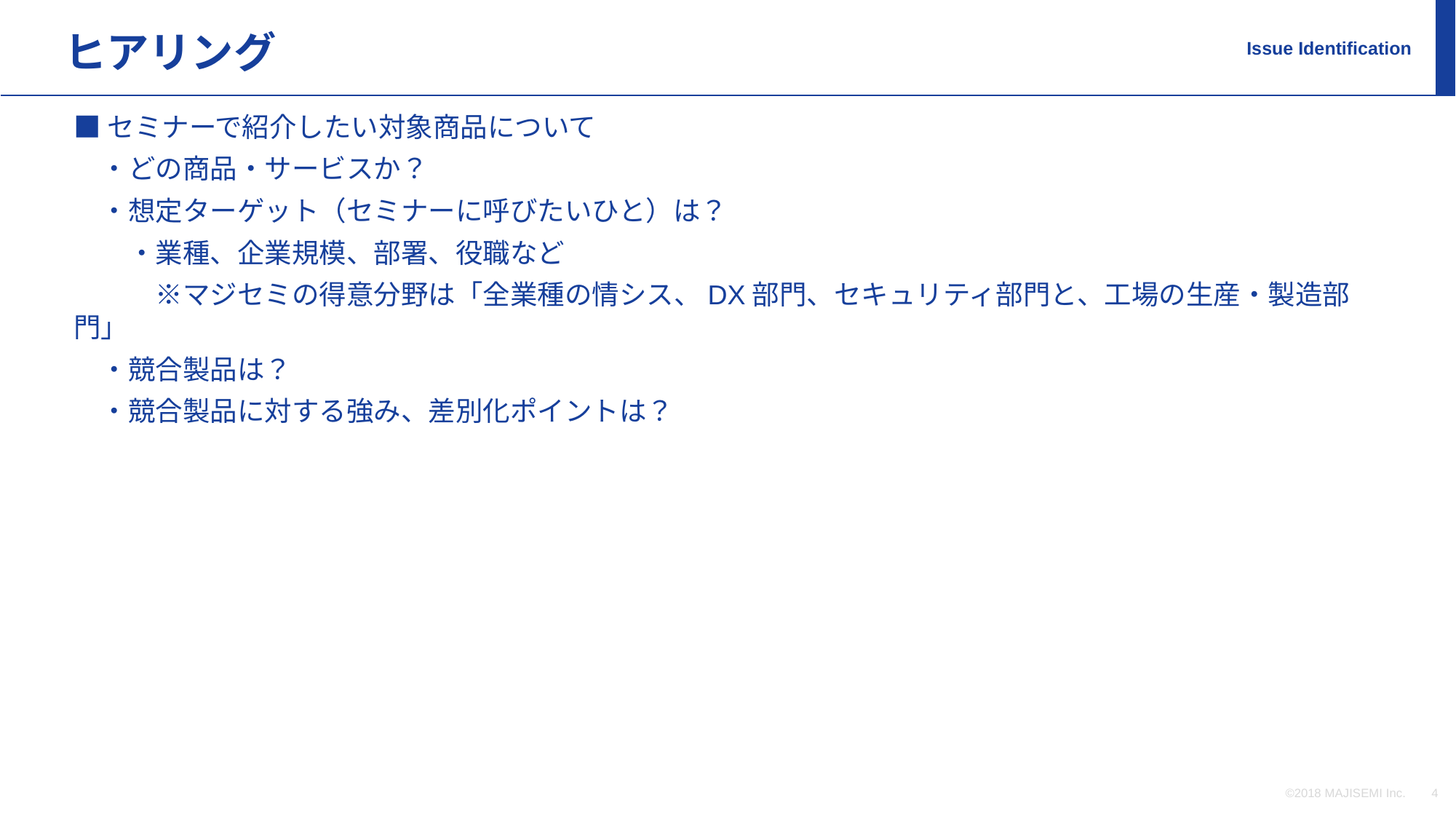

ヒアリング
Issue Identification
■セミナーで紹介したい対象商品について
　・どの商品・サービスか？
　・想定ターゲット（セミナーに呼びたいひと）は？
　　・業種、企業規模、部署、役職など
　　　※マジセミの得意分野は「全業種の情シス、DX部門、セキュリティ部門と、工場の生産・製造部門」
　・競合製品は？
　・競合製品に対する強み、差別化ポイントは？
©2018 MAJISEMI Inc.
4